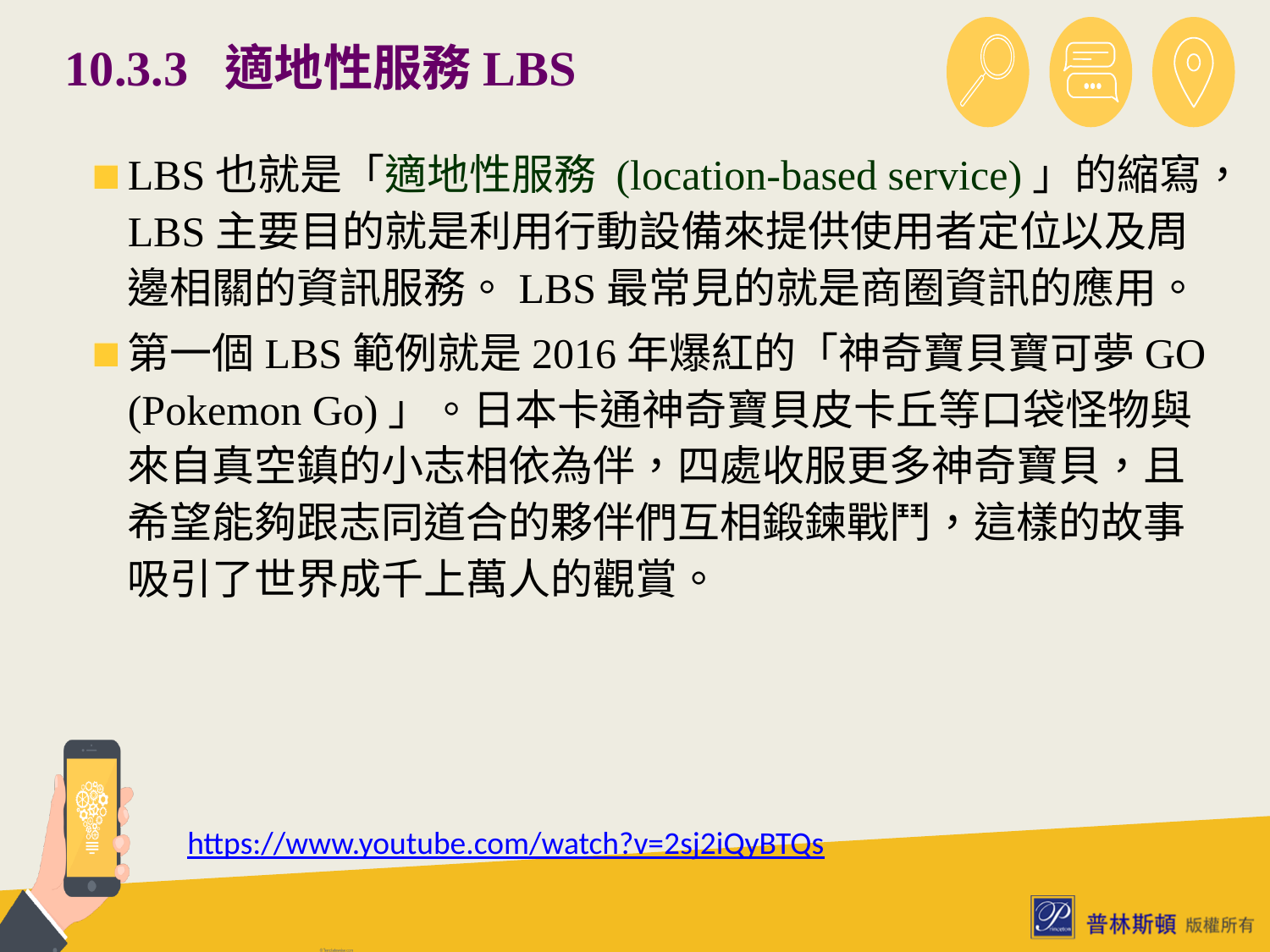

# 10.3.3  適地性服務LBS
LBS也就是「適地性服務 (location-based service)」的縮寫，LBS主要目的就是利用行動設備來提供使用者定位以及周邊相關的資訊服務。LBS最常見的就是商圈資訊的應用。
第一個LBS範例就是2016年爆紅的「神奇寶貝寶可夢GO (Pokemon Go)」。日本卡通神奇寶貝皮卡丘等口袋怪物與來自真空鎮的小志相依為伴，四處收服更多神奇寶貝，且希望能夠跟志同道合的夥伴們互相鍛鍊戰鬥，這樣的故事吸引了世界成千上萬人的觀賞。
https://www.youtube.com/watch?v=2sj2iQyBTQs